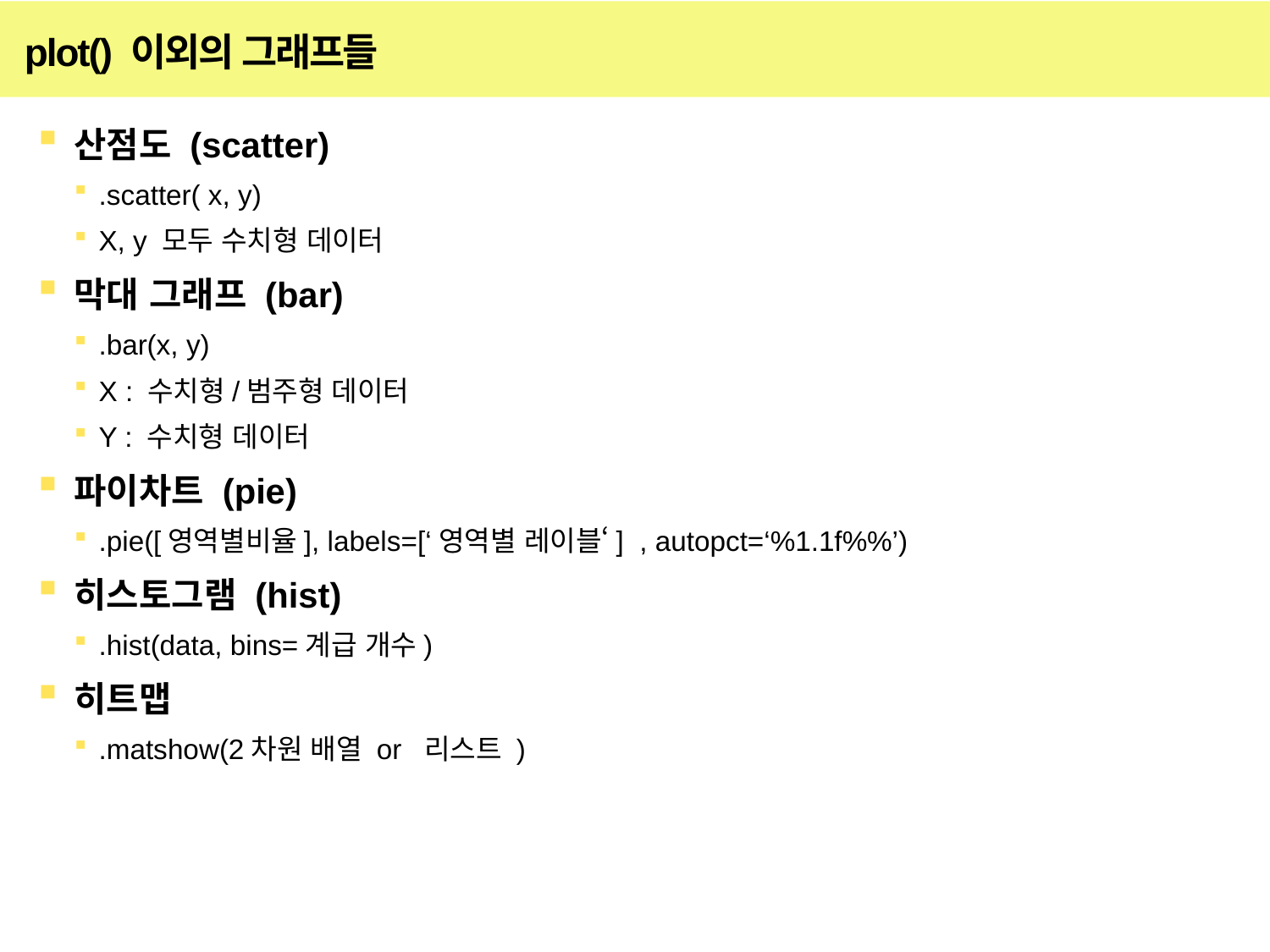

# plot() 이외의 그래프들
산점도 (scatter)
.scatter( x, y)
X, y 모두 수치형 데이터
막대 그래프 (bar)
.bar(x, y)
X : 수치형/범주형 데이터
Y : 수치형 데이터
파이차트 (pie)
.pie([영역별비율], labels=[‘영역별 레이블‘]  , autopct=‘%1.1f%%’)
히스토그램 (hist)
.hist(data, bins=계급 개수)
히트맵
.matshow(2차원 배열 or  리스트 )